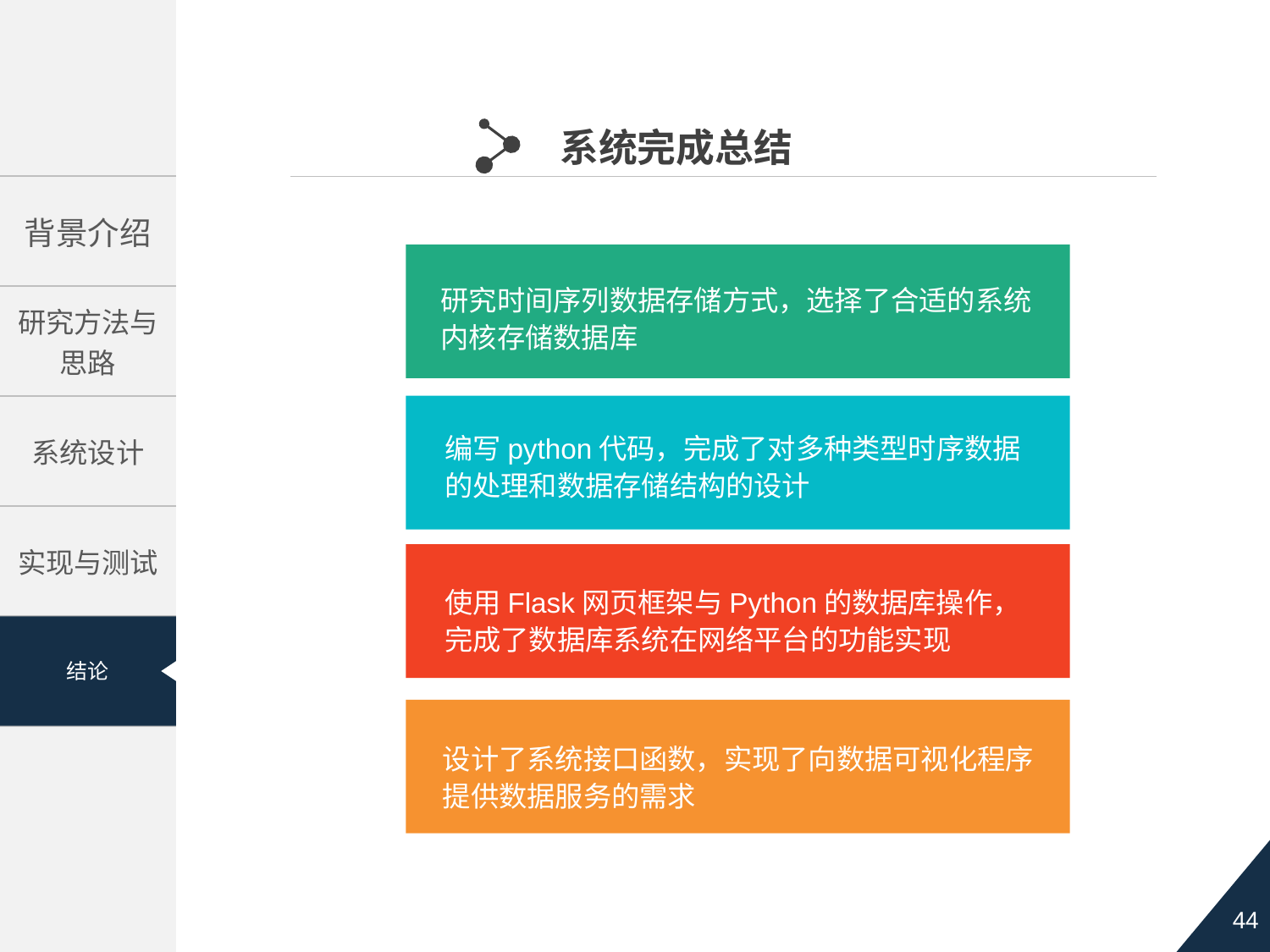

系统完成总结

研究时间序列数据存储方式，选择了合适的系统内核存储数据库

编写python代码，完成了对多种类型时序数据的处理和数据存储结构的设计

使用Flask网页框架与Python的数据库操作，完成了数据库系统在网络平台的功能实现

2017.06.02—2017.06.18
设计了系统接口函数，实现了向数据可视化程序提供数据服务的需求
撰写毕业设计论文，参加毕业设计结题答辩